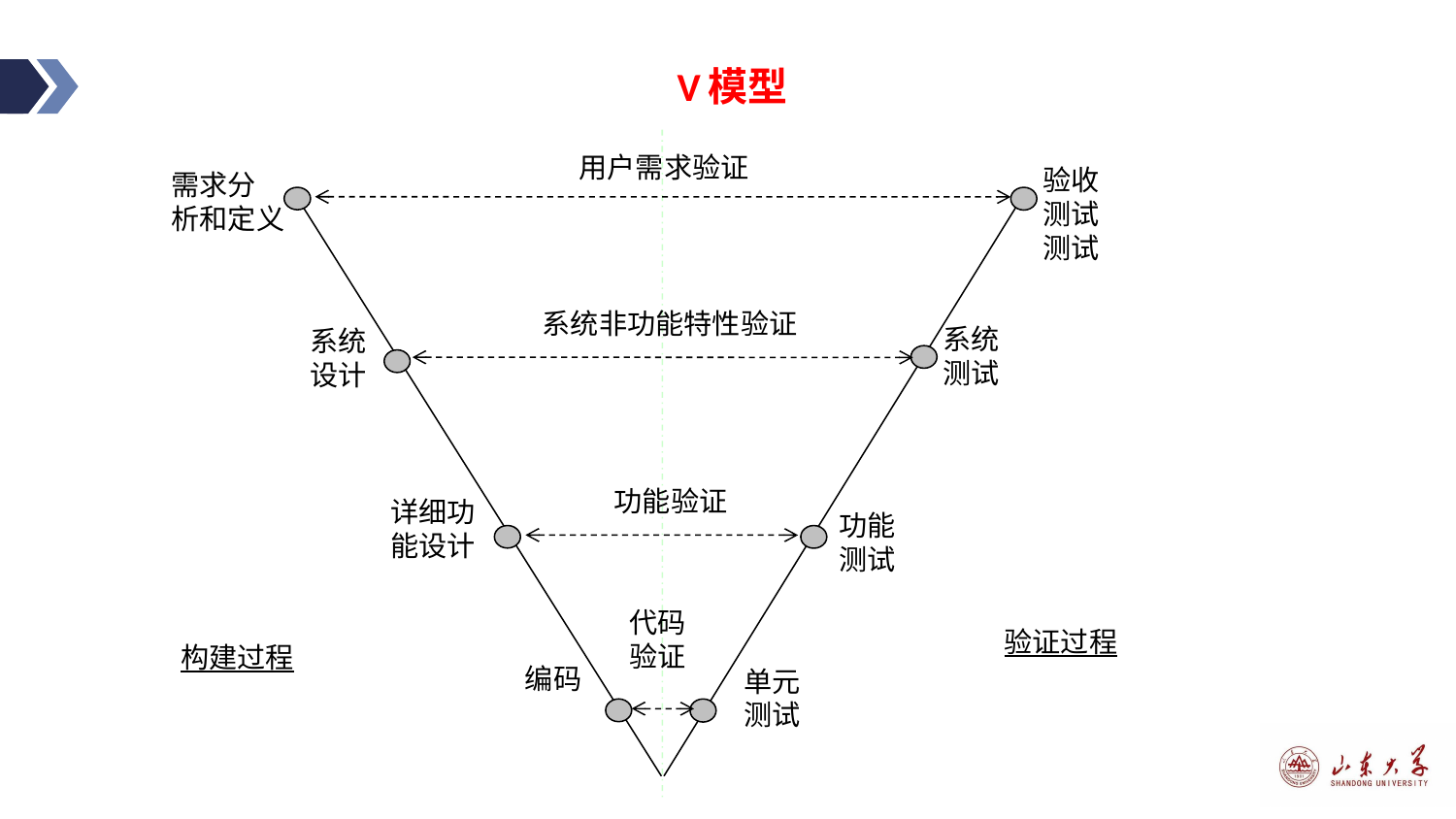

# V模型

用户需求验证
验收测试测试
需求分
析和定义

系统非功能特性验证
系统测试
系统设计

功能验证
详细功能设计
功能测试

代码验证
验证过程
构建过程
编码
单元测试